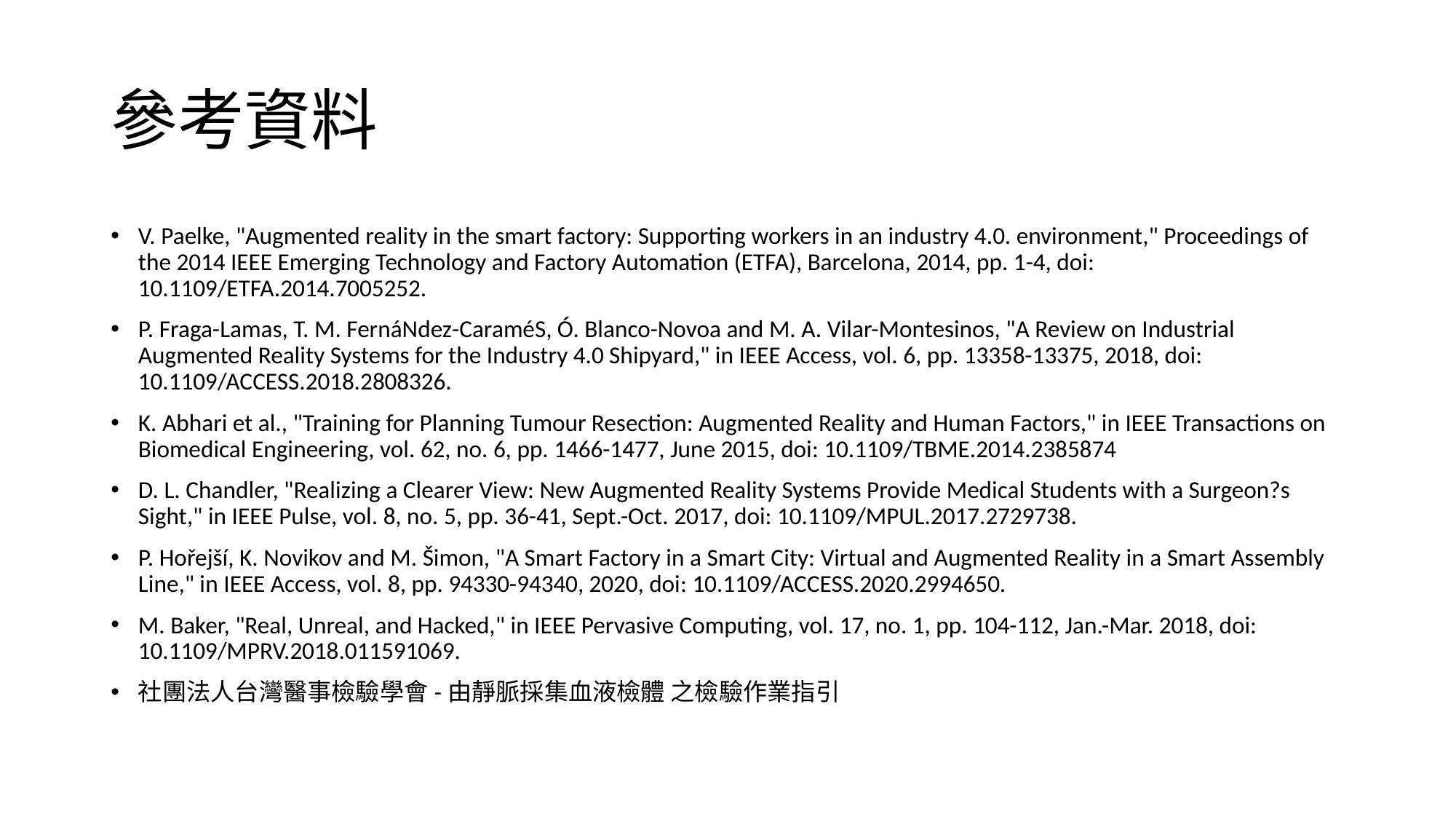

# 參考資料
V. Paelke, "Augmented reality in the smart factory: Supporting workers in an industry 4.0. environment," Proceedings of the 2014 IEEE Emerging Technology and Factory Automation (ETFA), Barcelona, 2014, pp. 1-4, doi: 10.1109/ETFA.2014.7005252.
P. Fraga-Lamas, T. M. FernáNdez-CaraméS, Ó. Blanco-Novoa and M. A. Vilar-Montesinos, "A Review on Industrial Augmented Reality Systems for the Industry 4.0 Shipyard," in IEEE Access, vol. 6, pp. 13358-13375, 2018, doi: 10.1109/ACCESS.2018.2808326.
K. Abhari et al., "Training for Planning Tumour Resection: Augmented Reality and Human Factors," in IEEE Transactions on Biomedical Engineering, vol. 62, no. 6, pp. 1466-1477, June 2015, doi: 10.1109/TBME.2014.2385874
D. L. Chandler, "Realizing a Clearer View: New Augmented Reality Systems Provide Medical Students with a Surgeon?s Sight," in IEEE Pulse, vol. 8, no. 5, pp. 36-41, Sept.-Oct. 2017, doi: 10.1109/MPUL.2017.2729738.
P. Hořejší, K. Novikov and M. Šimon, "A Smart Factory in a Smart City: Virtual and Augmented Reality in a Smart Assembly Line," in IEEE Access, vol. 8, pp. 94330-94340, 2020, doi: 10.1109/ACCESS.2020.2994650.
M. Baker, "Real, Unreal, and Hacked," in IEEE Pervasive Computing, vol. 17, no. 1, pp. 104-112, Jan.-Mar. 2018, doi: 10.1109/MPRV.2018.011591069.
社團法人台灣醫事檢驗學會-由靜脈採集血液檢體 之檢驗作業指引